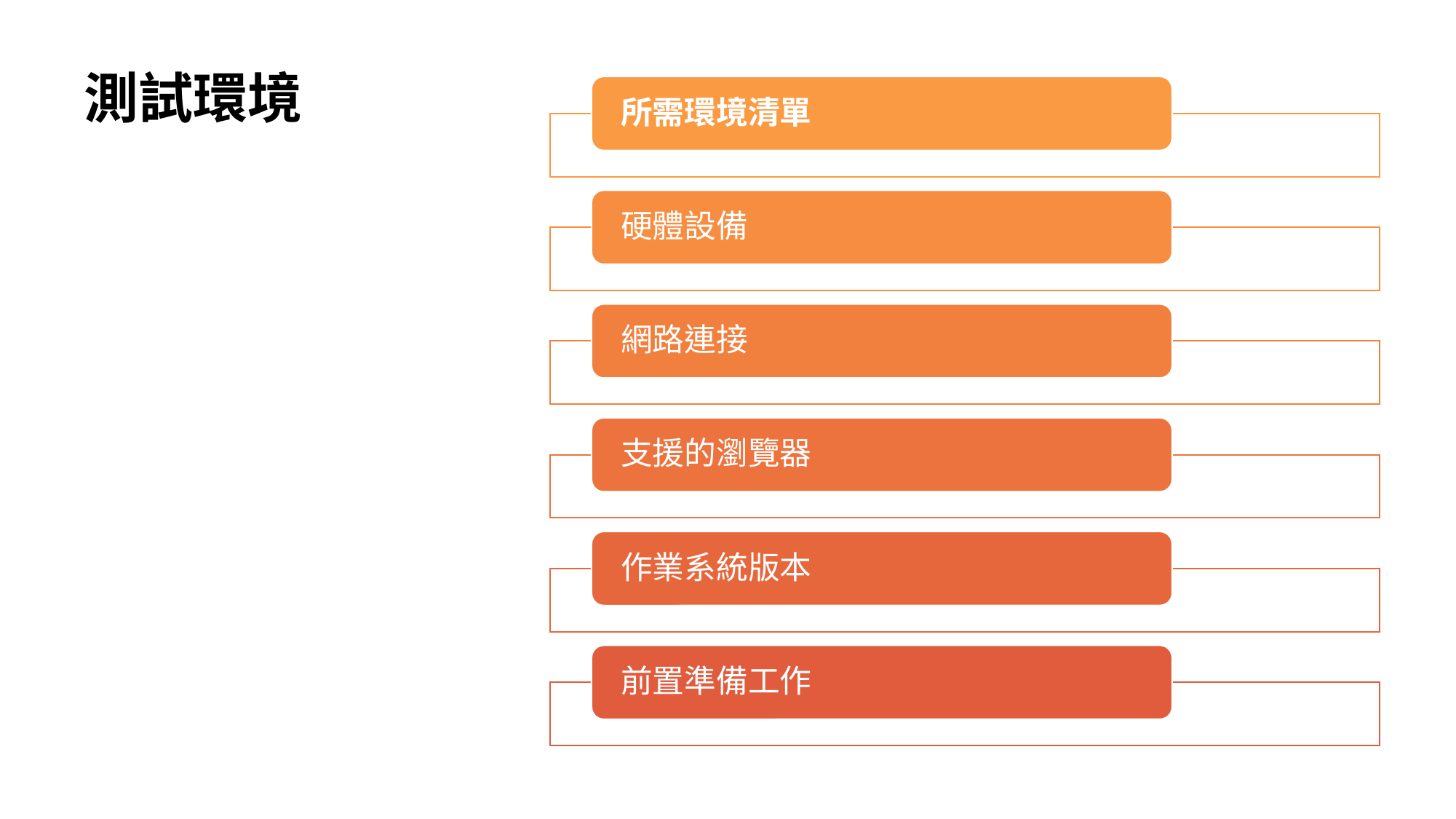

# 測試環境
所需環境清單
硬體設備
網路連接
支援的瀏覽器
作業系統版本
前置準備工作